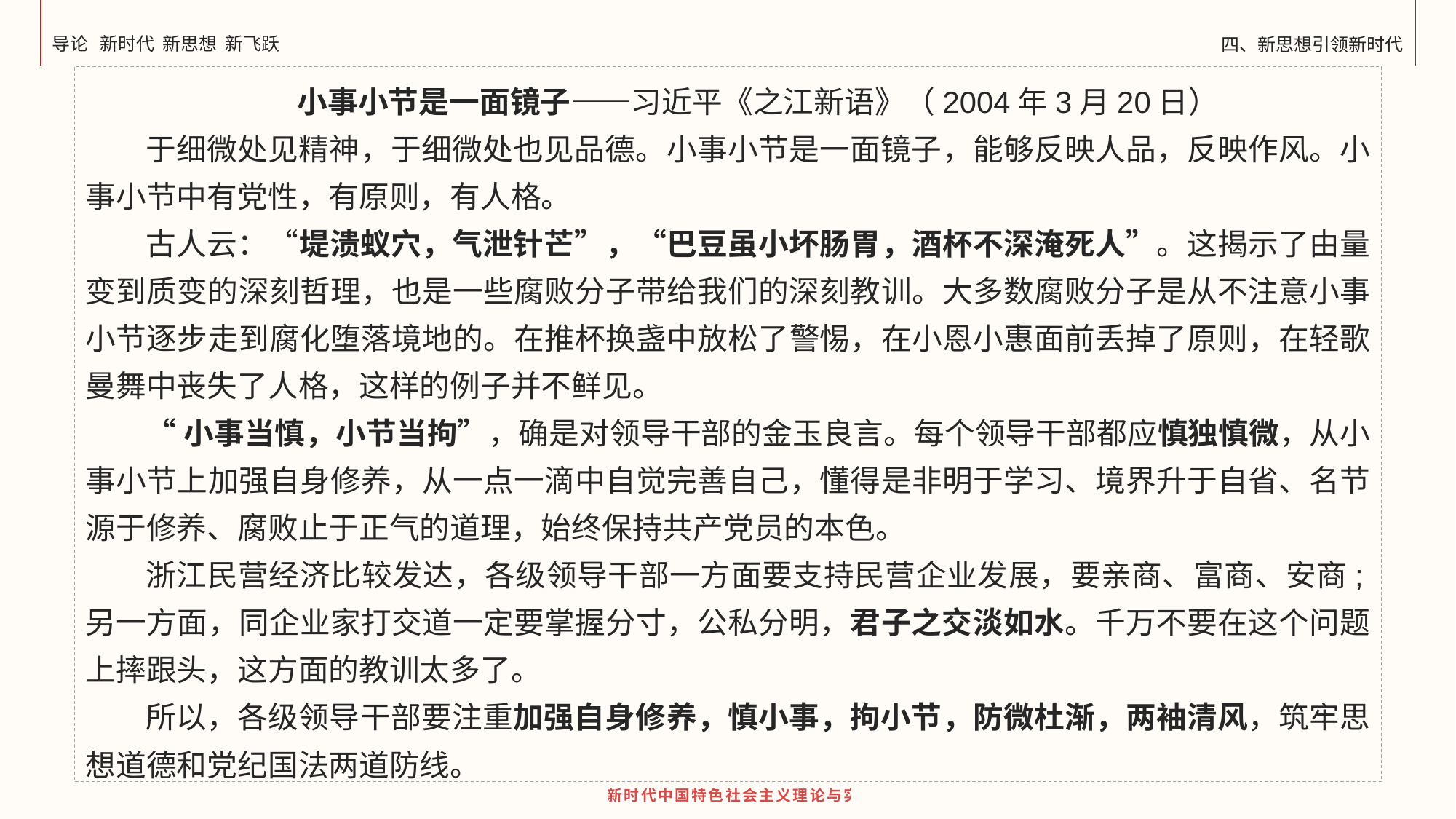

小事小节是一面镜子——习近平《之江新语》（2004年3月20日）
于细微处见精神，于细微处也见品德。小事小节是一面镜子，能够反映人品，反映作风。小事小节中有党性，有原则，有人格。
古人云：“堤溃蚁穴，气泄针芒”，“巴豆虽小坏肠胃，酒杯不深淹死人”。这揭示了由量变到质变的深刻哲理，也是一些腐败分子带给我们的深刻教训。大多数腐败分子是从不注意小事小节逐步走到腐化堕落境地的。在推杯换盏中放松了警惕，在小恩小惠面前丢掉了原则，在轻歌曼舞中丧失了人格，这样的例子并不鲜见。
“小事当慎，小节当拘”，确是对领导干部的金玉良言。每个领导干部都应慎独慎微，从小事小节上加强自身修养，从一点一滴中自觉完善自己，懂得是非明于学习、境界升于自省、名节源于修养、腐败止于正气的道理，始终保持共产党员的本色。
浙江民营经济比较发达，各级领导干部一方面要支持民营企业发展，要亲商、富商、安商;另一方面，同企业家打交道一定要掌握分寸，公私分明，君子之交淡如水。千万不要在这个问题上摔跟头，这方面的教训太多了。
所以，各级领导干部要注重加强自身修养，慎小事，拘小节，防微杜渐，两袖清风，筑牢思想道德和党纪国法两道防线。